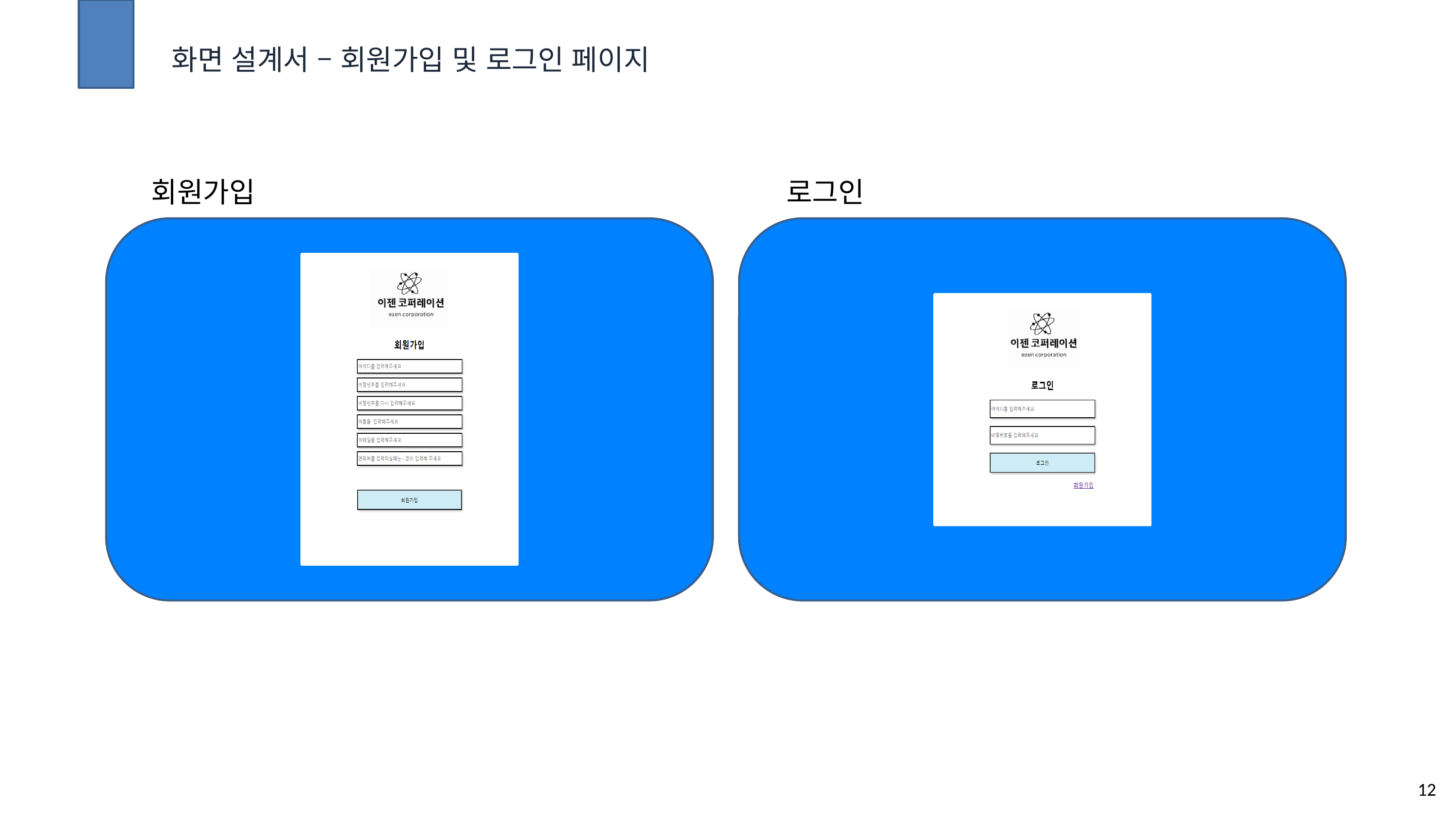

화면 설계서 – 회원가입 및 로그인 페이지
로그인
회원가입

12